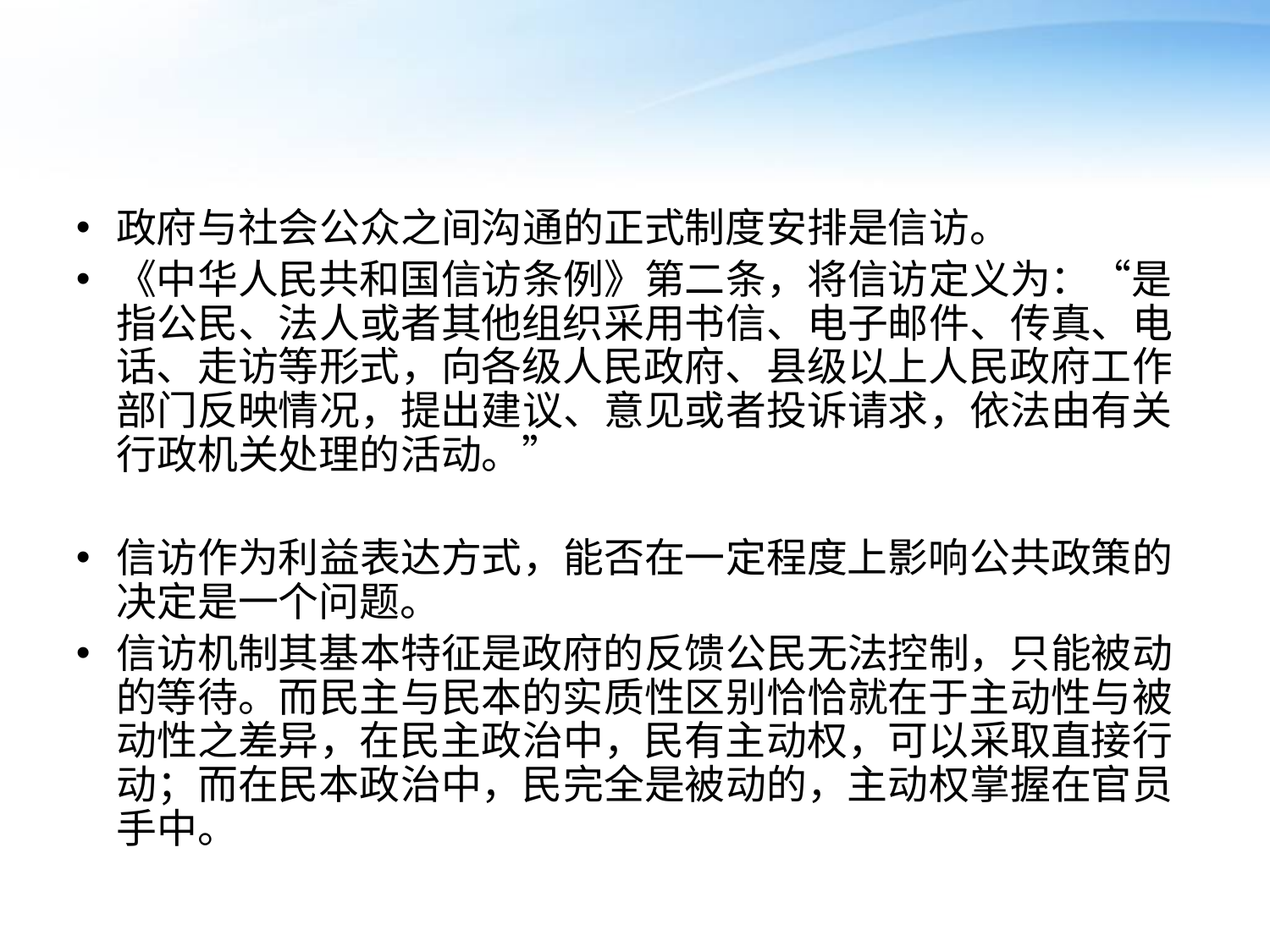

#
政府与社会公众之间沟通的正式制度安排是信访。
《中华人民共和国信访条例》第二条，将信访定义为：“是指公民、法人或者其他组织采用书信、电子邮件、传真、电话、走访等形式，向各级人民政府、县级以上人民政府工作部门反映情况，提出建议、意见或者投诉请求，依法由有关行政机关处理的活动。”

信访作为利益表达方式，能否在一定程度上影响公共政策的决定是一个问题。
信访机制其基本特征是政府的反馈公民无法控制，只能被动的等待。而民主与民本的实质性区别恰恰就在于主动性与被动性之差异，在民主政治中，民有主动权，可以采取直接行动；而在民本政治中，民完全是被动的，主动权掌握在官员手中。